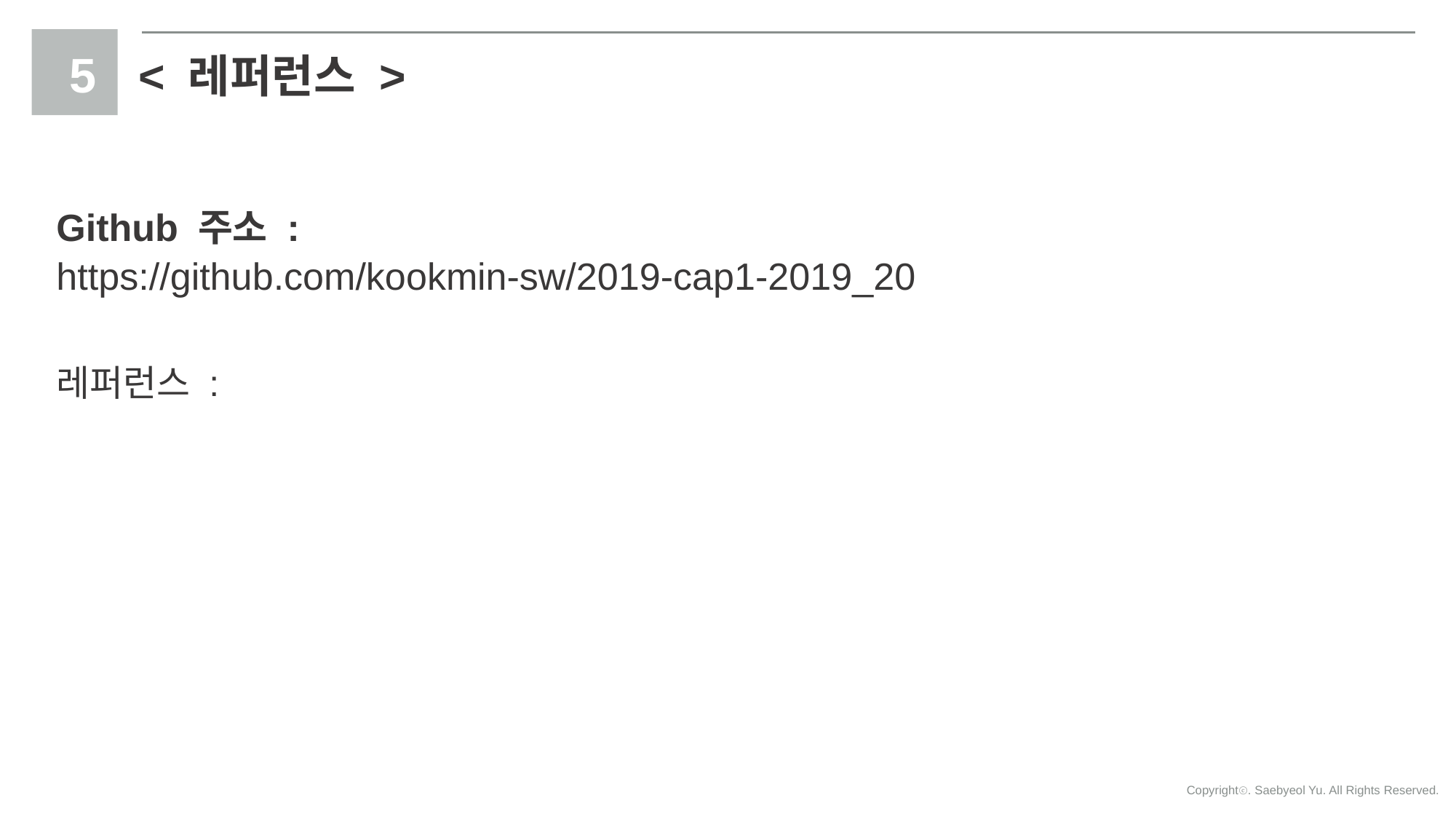

5
< 레퍼런스 >
Github 주소 :
https://github.com/kookmin-sw/2019-cap1-2019_20

레퍼런스 :

Copyrightⓒ. Saebyeol Yu. All Rights Reserved.